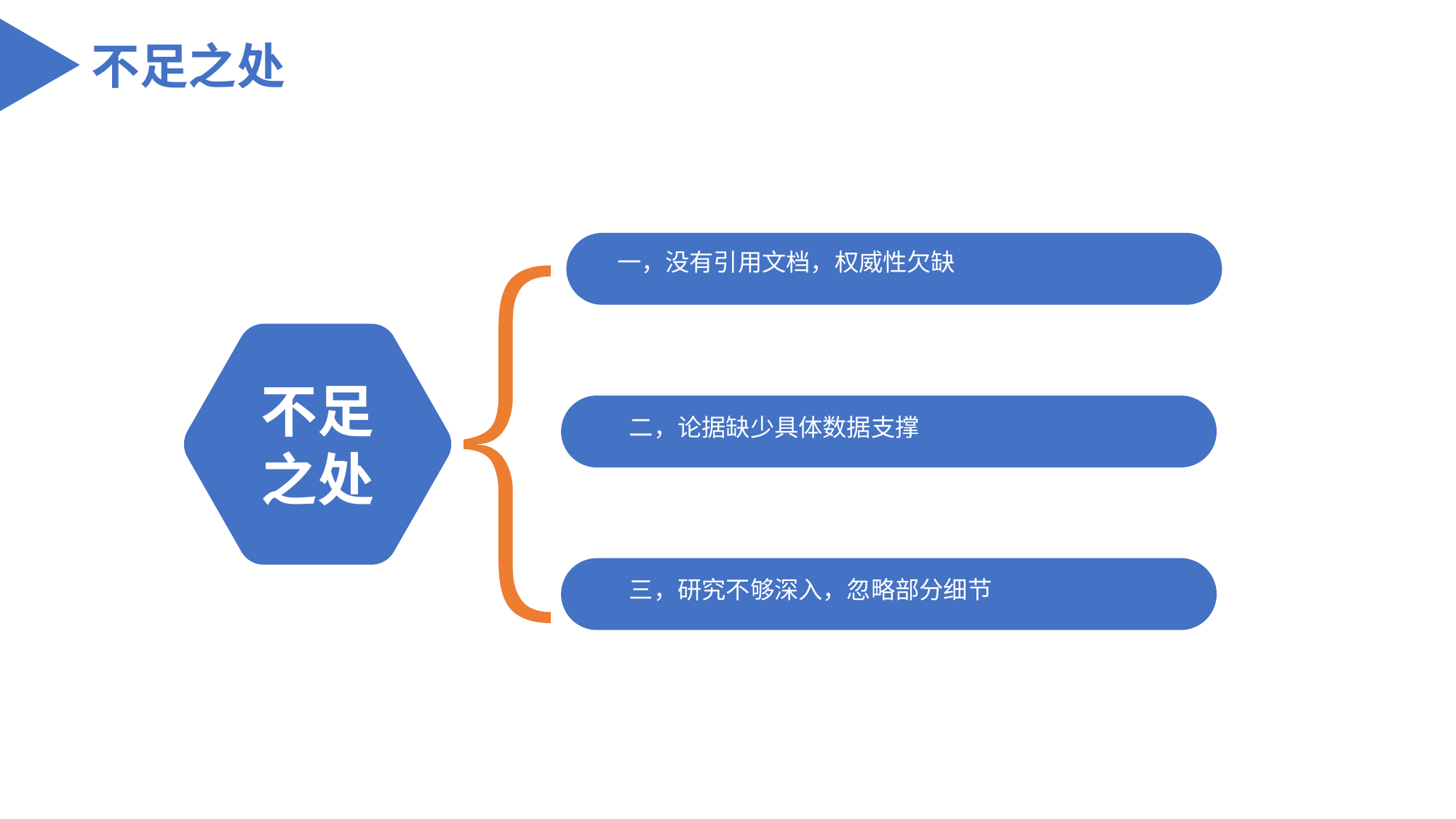

不足之处

一，没有引用文档，权威性欠缺

不足之处

二，论据缺少具体数据支撑

三，研究不够深入，忽略部分细节